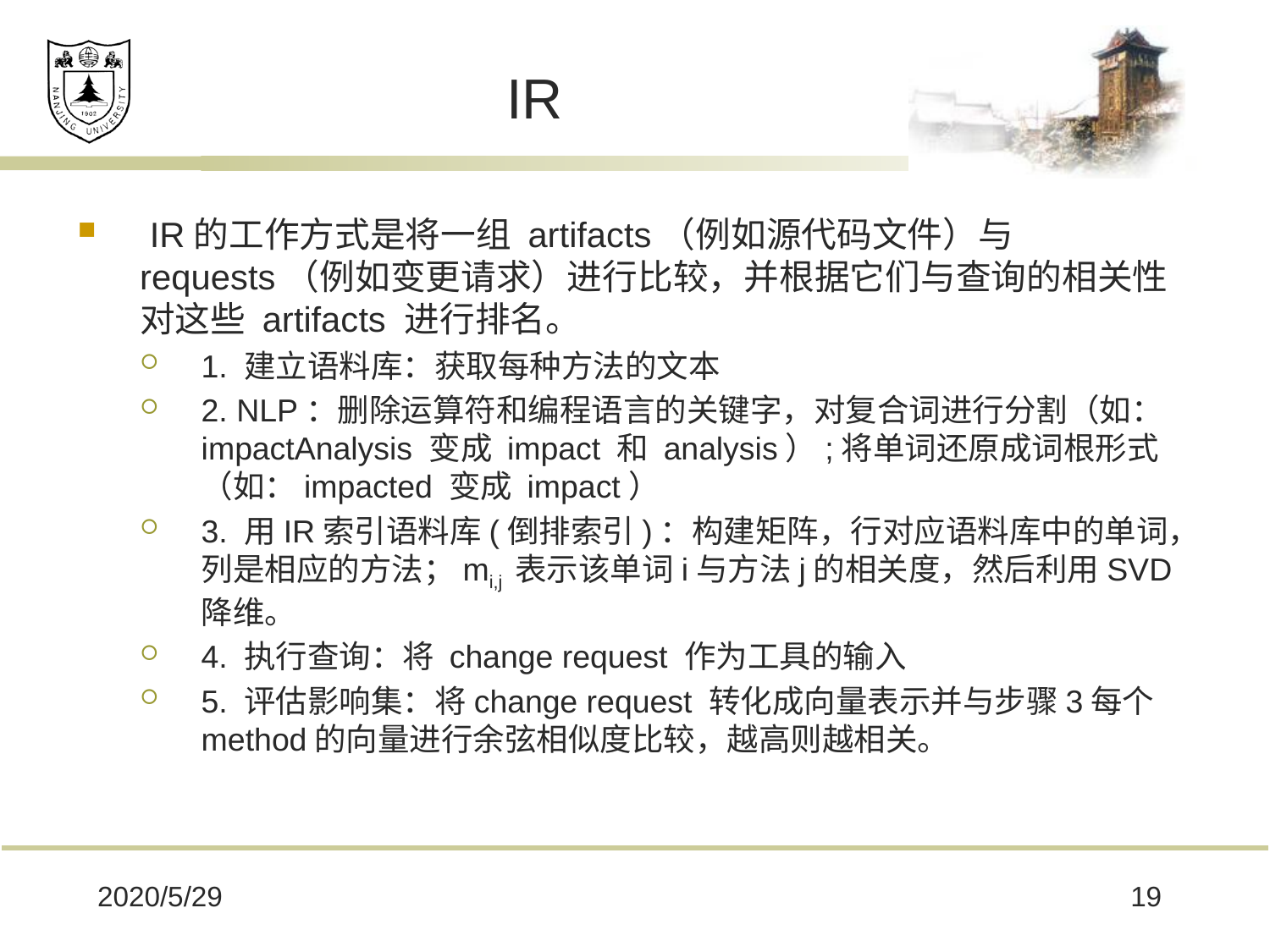

# IR
 IR的工作方式是将一组 artifacts（例如源代码文件）与 requests（例如变更请求）进行比较，并根据它们与查询的相关性对这些 artifacts 进行排名。
1. 建立语料库：获取每种方法的文本
2. NLP：删除运算符和编程语言的关键字，对复合词进行分割（如：impactAnalysis 变成 impact 和 analysis）;将单词还原成词根形式（如：impacted 变成 impact）
3. 用IR索引语料库(倒排索引)：构建矩阵，行对应语料库中的单词，列是相应的方法；mi,j 表示该单词i与方法j的相关度，然后利用SVD降维。
4. 执行查询：将 change request 作为工具的输入
5. 评估影响集：将change request 转化成向量表示并与步骤3每个method的向量进行余弦相似度比较，越高则越相关。
2020/5/29
19